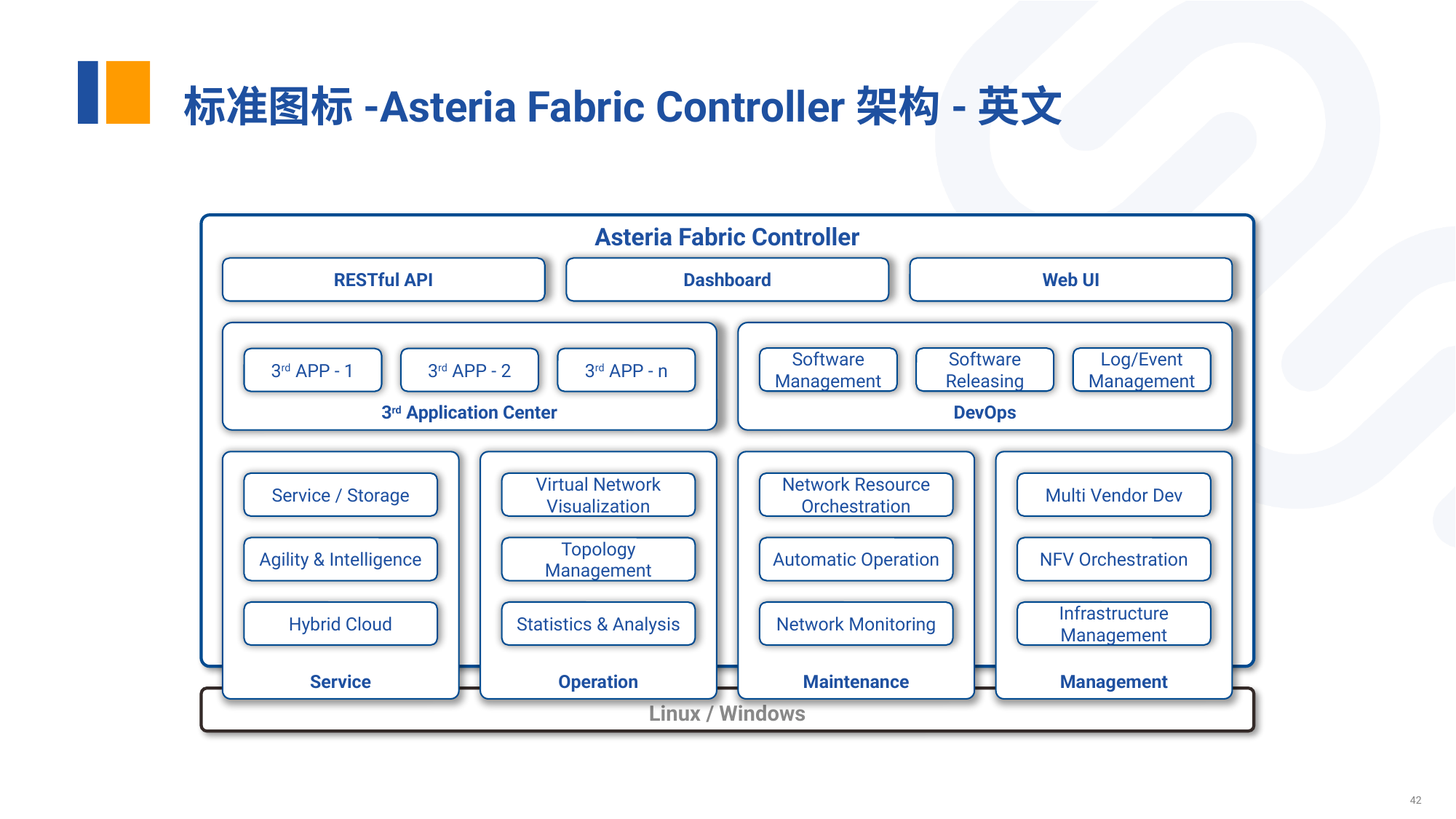

# 标准图标-Asteria Fabric Controller架构-英文

Asteria Fabric Controller
RESTful API
Dashboard
Web UI
3rd Application Center
DevOps
Software Management
Software Releasing
Log/Event Management
3rd APP - 1
3rd APP - 2
3rd APP - n
Service
Operation
Maintenance
Management
Service / Storage
Virtual Network Visualization
Network Resource Orchestration
Multi Vendor Dev
Agility & Intelligence
Topology Management
Automatic Operation
NFV Orchestration
Hybrid Cloud
Statistics & Analysis
Network Monitoring
Infrastructure Management
Linux / Windows